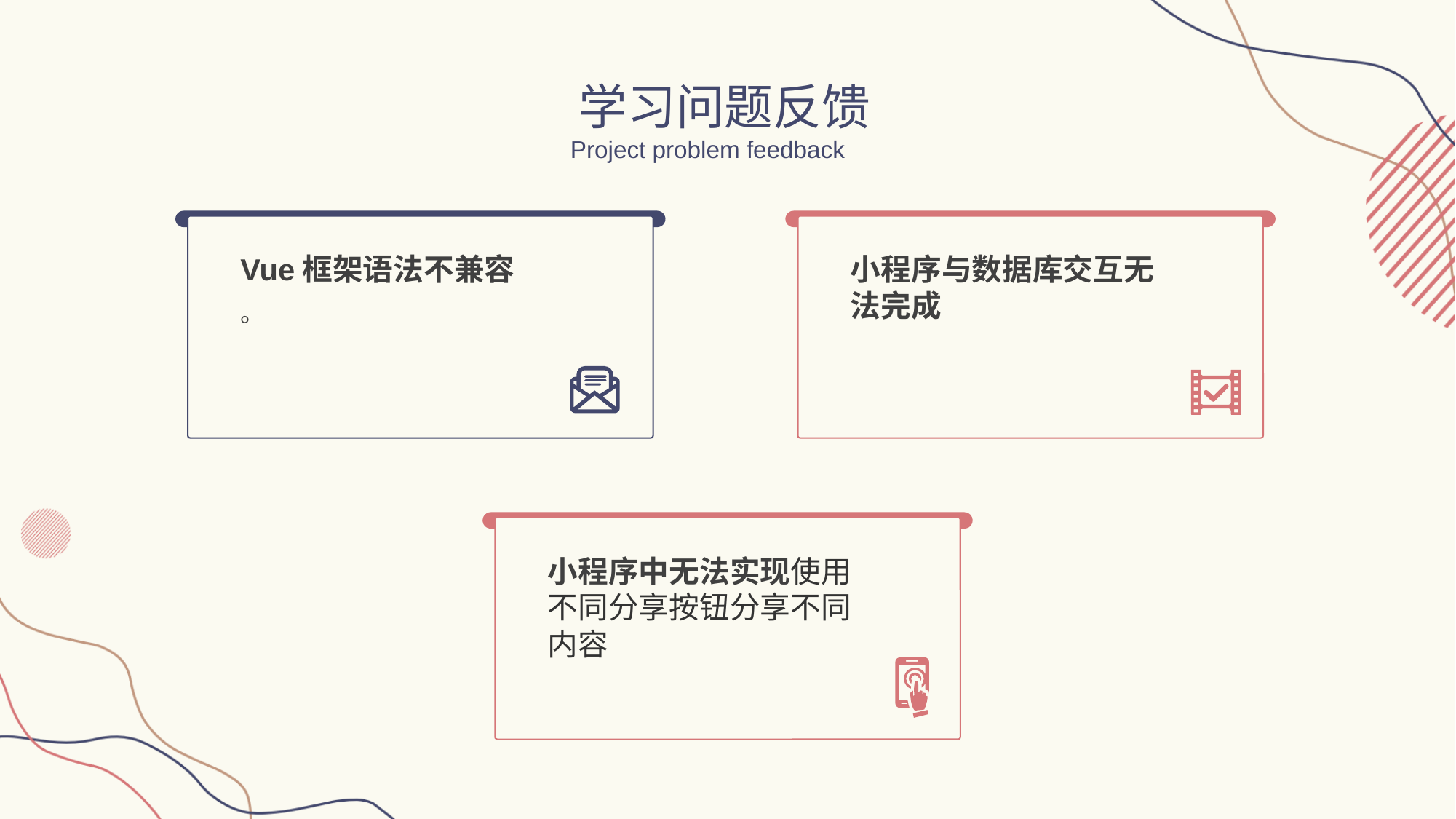

学习问题反馈
Project problem feedback

Vue框架语法不兼容
。

小程序与数据库交互无法完成

小程序中无法实现使用不同分享按钮分享不同内容